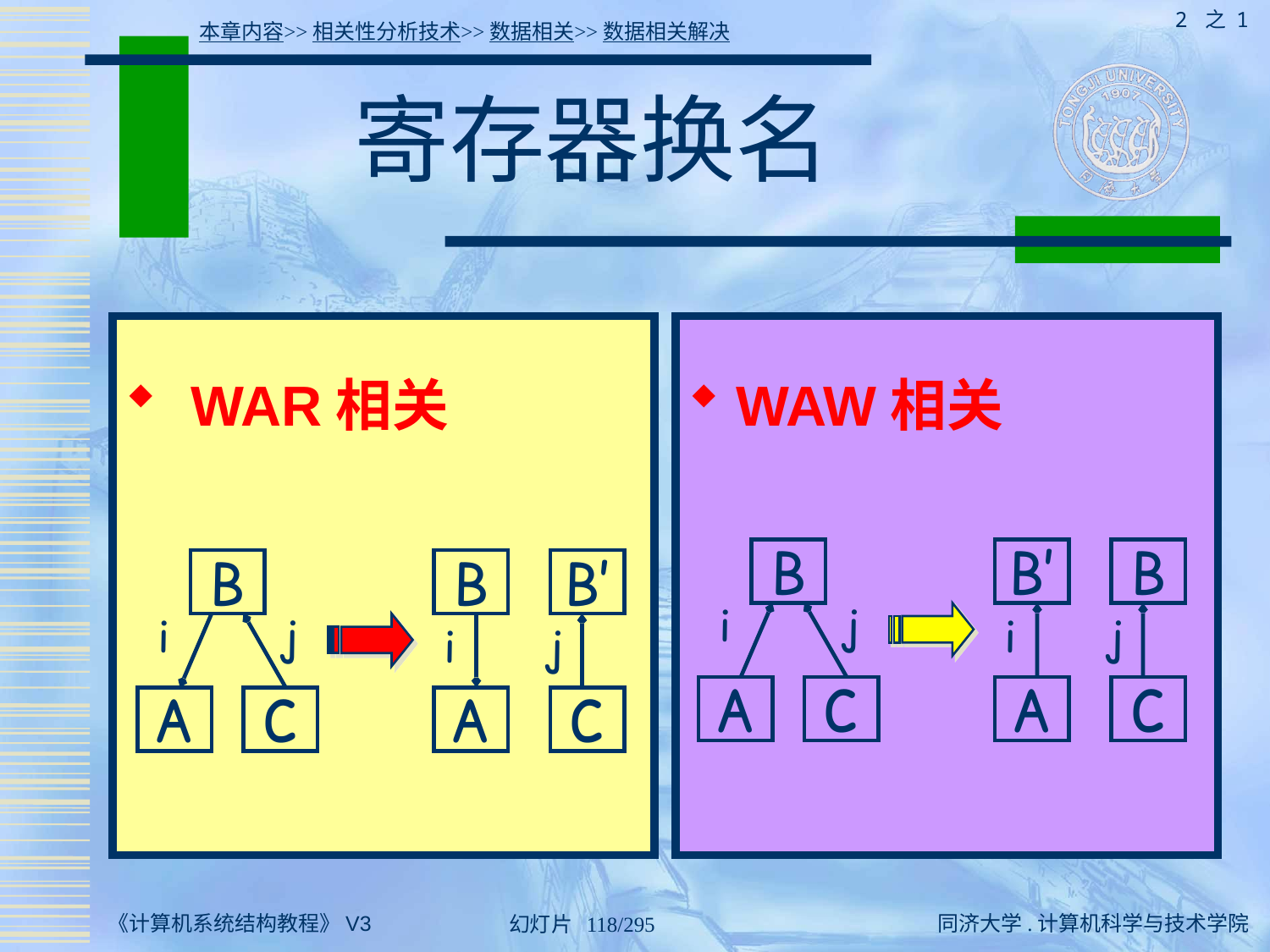

2 之 1
本章内容>>相关性分析技术>>数据相关>>数据相关解决
# 寄存器换名
  WAR相关
WAW相关
B
B’
B
i
j

i

j

A
C
A
C
B
B
B’
i
j

i

j

A
C
A
C